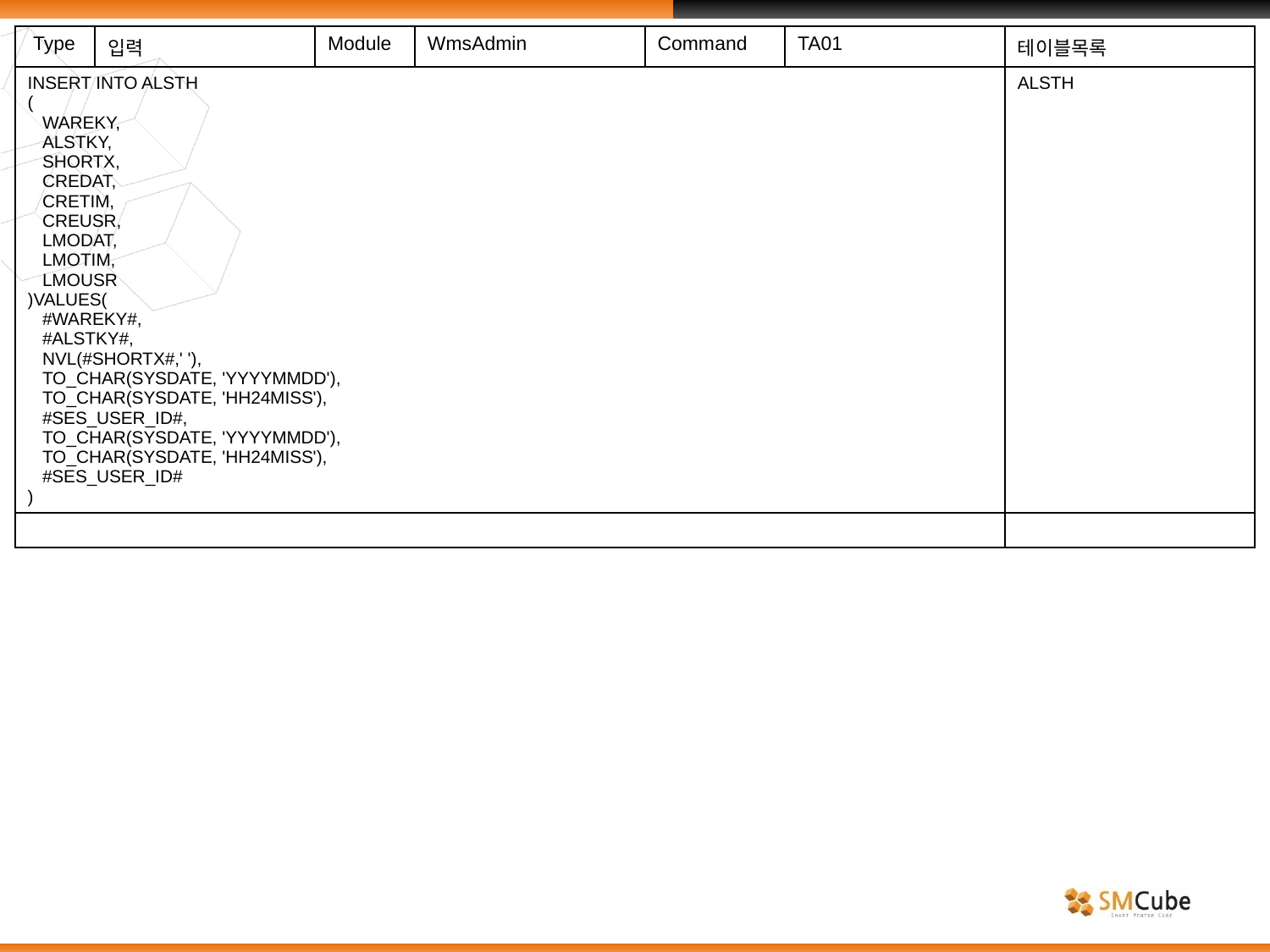

| Type | 입력 | Module | WmsAdmin | Command | TA01 | 테이블목록 |
| --- | --- | --- | --- | --- | --- | --- |
| INSERT INTO ALSTH ( WAREKY, ALSTKY, SHORTX, CREDAT, CRETIM, CREUSR, LMODAT, LMOTIM, LMOUSR )VALUES( #WAREKY#, #ALSTKY#, NVL(#SHORTX#,' '), TO\_CHAR(SYSDATE, 'YYYYMMDD'), TO\_CHAR(SYSDATE, 'HH24MISS'), #SES\_USER\_ID#, TO\_CHAR(SYSDATE, 'YYYYMMDD'), TO\_CHAR(SYSDATE, 'HH24MISS'), #SES\_USER\_ID# ) |  |  |  |  |  | ALSTH |
|  |  |  |  |  |  |  |